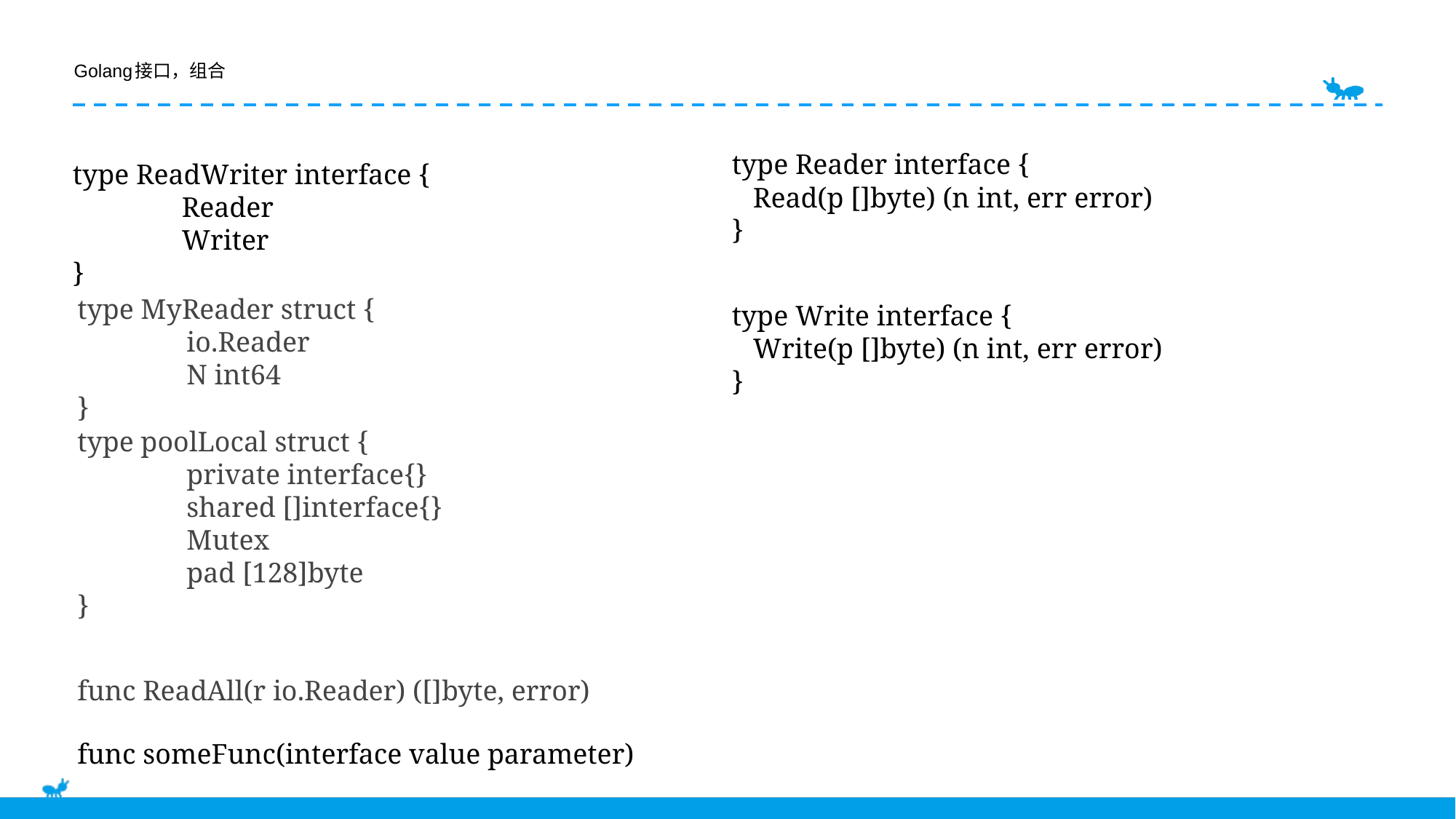

E6636BC20180234D78A0072836F0B9D0B2B9B20C1D4C0BF0AFD9863EB13E2BFC5B41BA3871692B0F22E92108384685EB5C1921DA41D0FBE11BBFC2E87B2E14DC24F230AD912384D704A92AC76C924DF539B6ED3A700D73C228ADA1937ABD9CE8D896269F9E3
# Golang接口，组合
type Reader interface {
   Read(p []byte) (n int, err error)
}
type ReadWriter interface {
	Reader
	Writer
}
type MyReader struct {
	io.Reader
	N int64
}
type Write interface {
   Write(p []byte) (n int, err error)
}
type poolLocal struct {
	private interface{}
	shared []interface{}
	Mutex
	pad [128]byte
}
func ReadAll(r io.Reader) ([]byte, error)
func someFunc(interface value parameter)